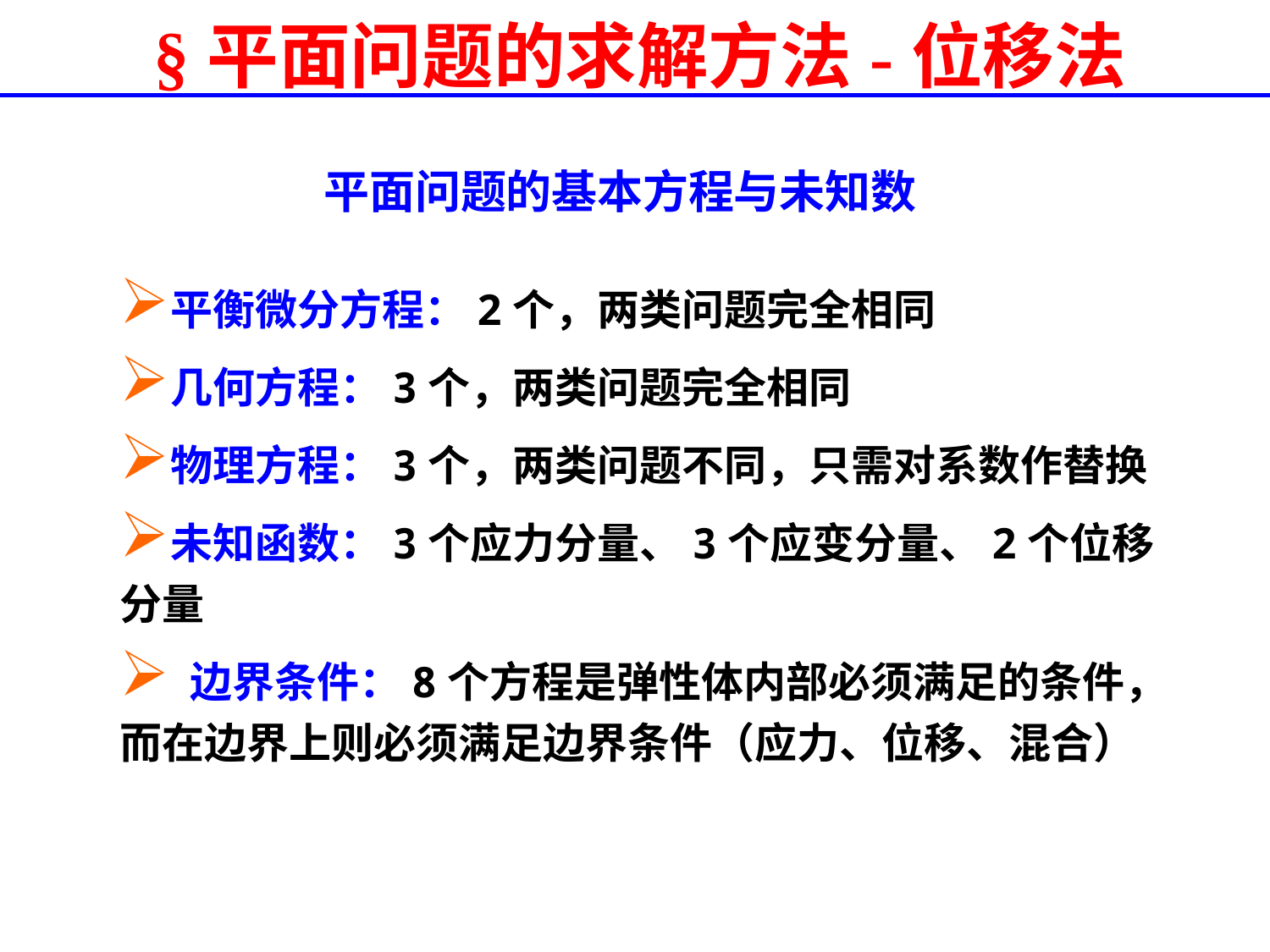

# §平面问题的求解方法-位移法
平面问题的基本方程与未知数
平衡微分方程：2个，两类问题完全相同
几何方程：3个，两类问题完全相同
物理方程：3个，两类问题不同，只需对系数作替换
未知函数：3个应力分量、3个应变分量、2个位移分量
 边界条件：8个方程是弹性体内部必须满足的条件，而在边界上则必须满足边界条件（应力、位移、混合）